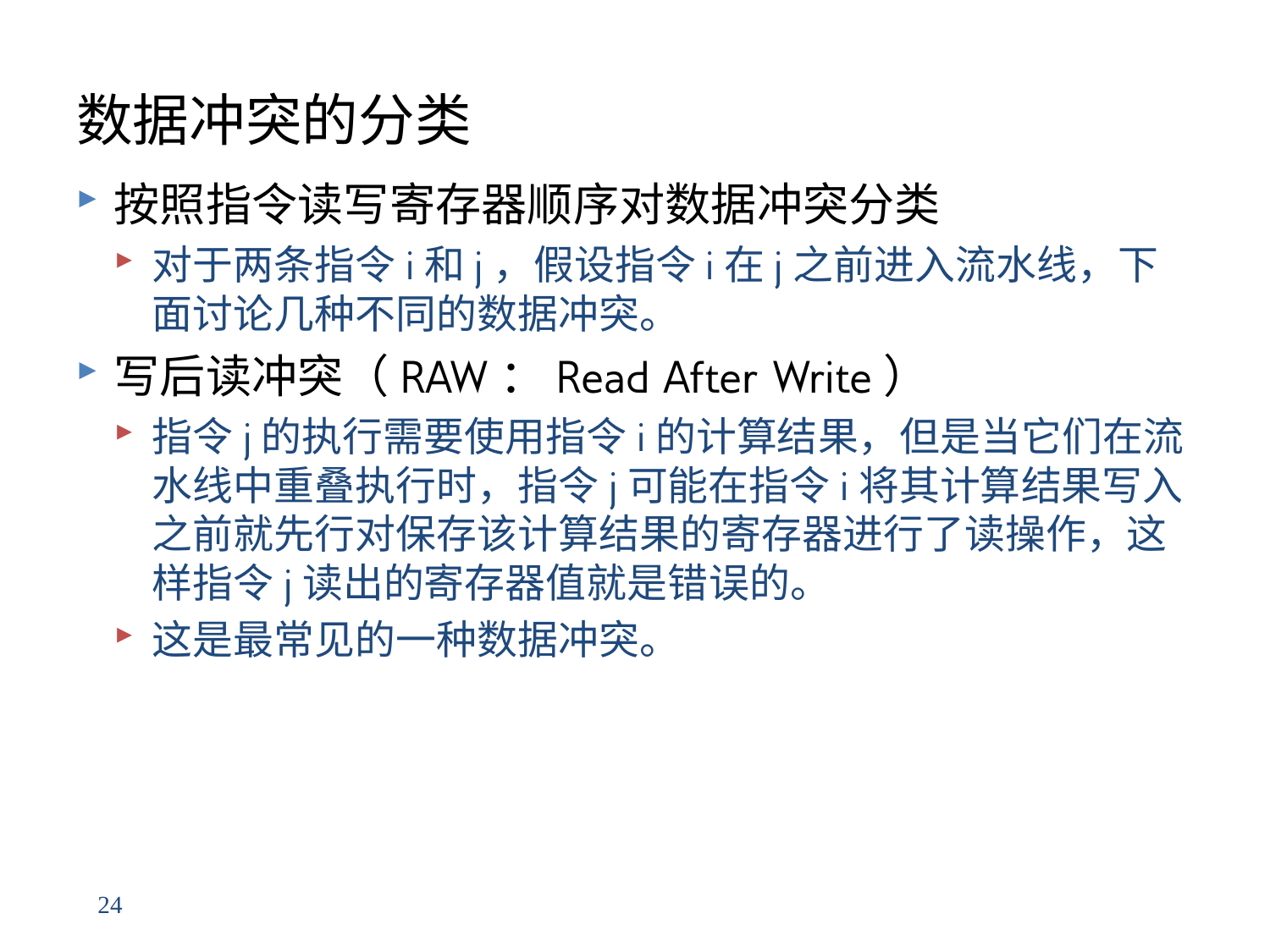

# 数据冲突的分类
按照指令读写寄存器顺序对数据冲突分类
对于两条指令i和j，假设指令i在j之前进入流水线，下面讨论几种不同的数据冲突。
写后读冲突（RAW：Read After Write）
指令j的执行需要使用指令i的计算结果，但是当它们在流水线中重叠执行时，指令j可能在指令i将其计算结果写入之前就先行对保存该计算结果的寄存器进行了读操作，这样指令j读出的寄存器值就是错误的。
这是最常见的一种数据冲突。

24